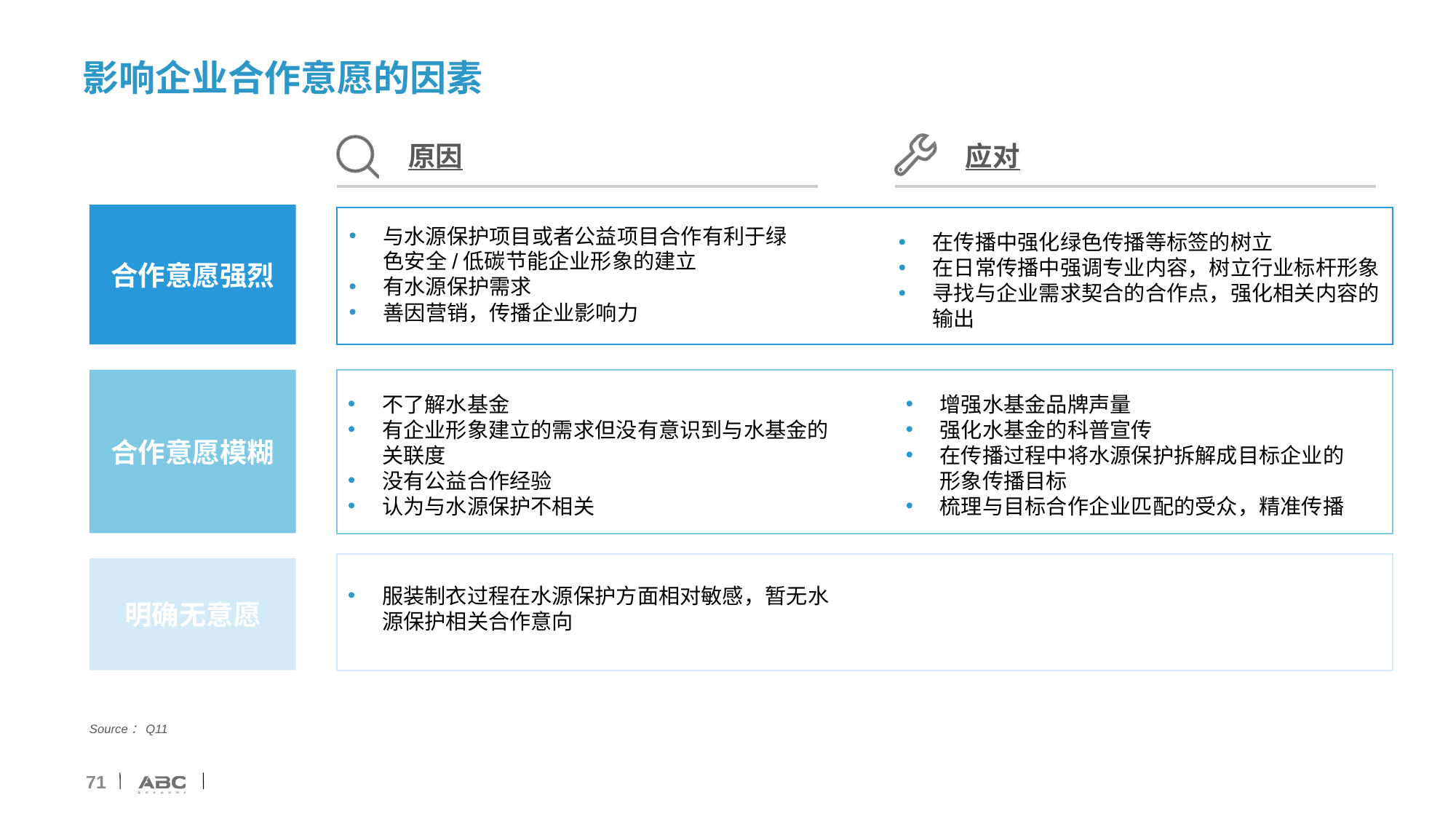

# 影响企业合作意愿的因素
原因

应对

合作意愿强烈

与水源保护项目或者公益项目合作有利于绿色安全/低碳节能企业形象的建立
有水源保护需求
善因营销，传播企业影响力
在传播中强化绿色传播等标签的树立
在日常传播中强调专业内容，树立行业标杆形象
寻找与企业需求契合的合作点，强化相关内容的输出
合作意愿模糊

不了解水基金
有企业形象建立的需求但没有意识到与水基金的关联度
没有公益合作经验
认为与水源保护不相关
增强水基金品牌声量
强化水基金的科普宣传
在传播过程中将水源保护拆解成目标企业的形象传播目标
梳理与目标合作企业匹配的受众，精准传播

明确无意愿
服装制衣过程在水源保护方面相对敏感，暂无水源保护相关合作意向
Source：Q11

71